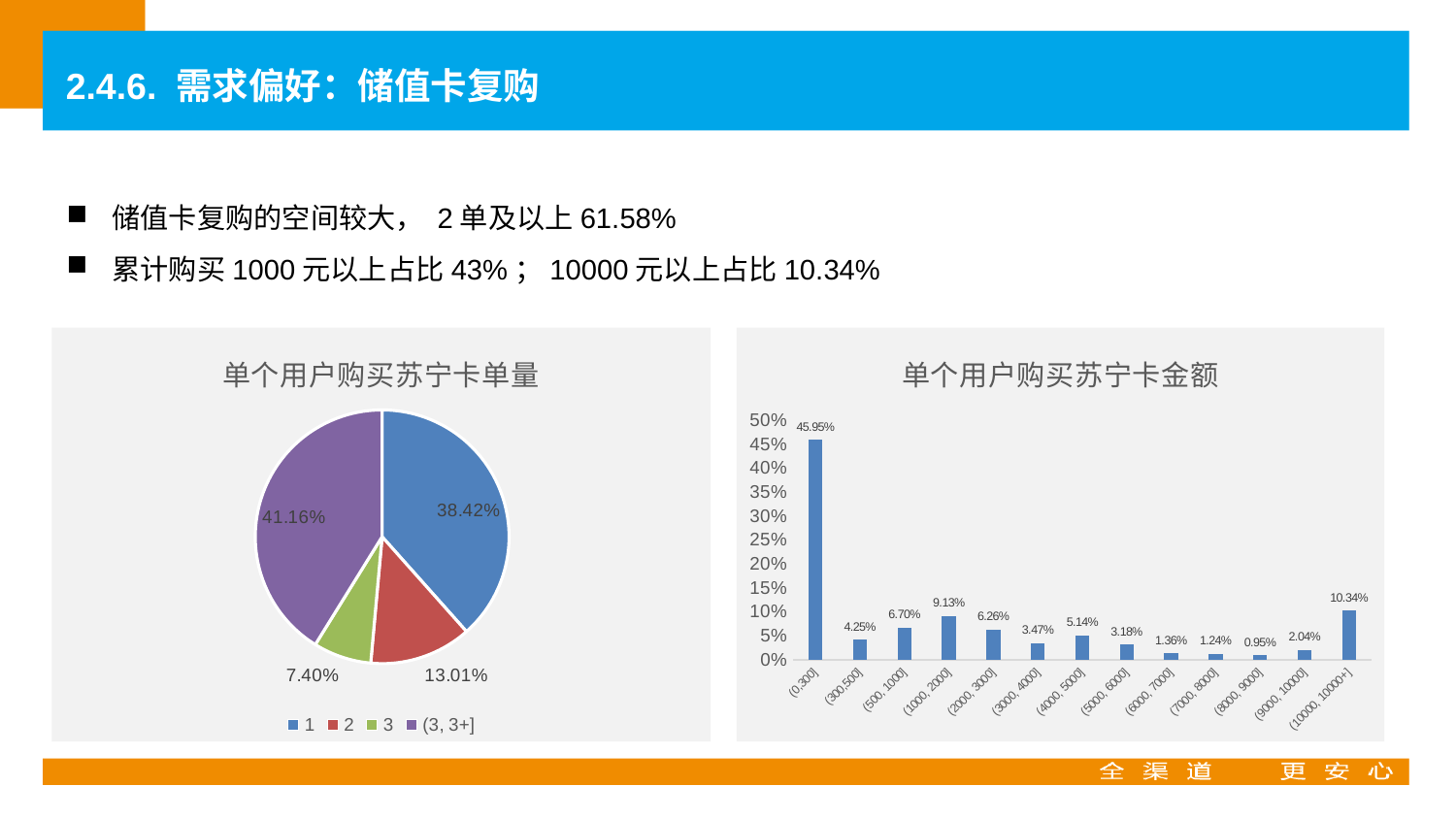

2.4.6. 需求偏好：储值卡复购
储值卡复购的空间较大， 2单及以上61.58%
累计购买1000元以上占比43%；10000元以上占比10.34%

### Chart: 单个用户购买苏宁卡单量

| Category |  |
|---|---|
| 1 | 0.38424715472162413 |
| 2 | 0.13011381113503537 |
| 3 | 0.07401568748077515 |
| (3, 3+] | 0.41162334666256534 |

### Chart: 单个用户购买苏宁卡金额

| Category |  |
|---|---|
| (0,300] | 0.4594547831436481 |
| (300,500] | 0.042525376807136264 |
| (500, 1000] | 0.06696016610273763 |
| (1000, 2000] | 0.09133728083666565 |
| (2000, 3000] | 0.06263457397723778 |
| (3000, 4000] | 0.03470086127345432 |
| (4000, 5000] | 0.051388034450938175 |
| (5000, 6000] | 0.031759458628114426 |
| (6000, 7000] | 0.01355352199323285 |
| (7000, 8000] | 0.012380805905875116 |
| (8000, 9000] | 0.00945862811442633 |
| (9000, 10000] | 0.020416794832359274 |
| (10000, 10000+] | 0.1034297139341741 |